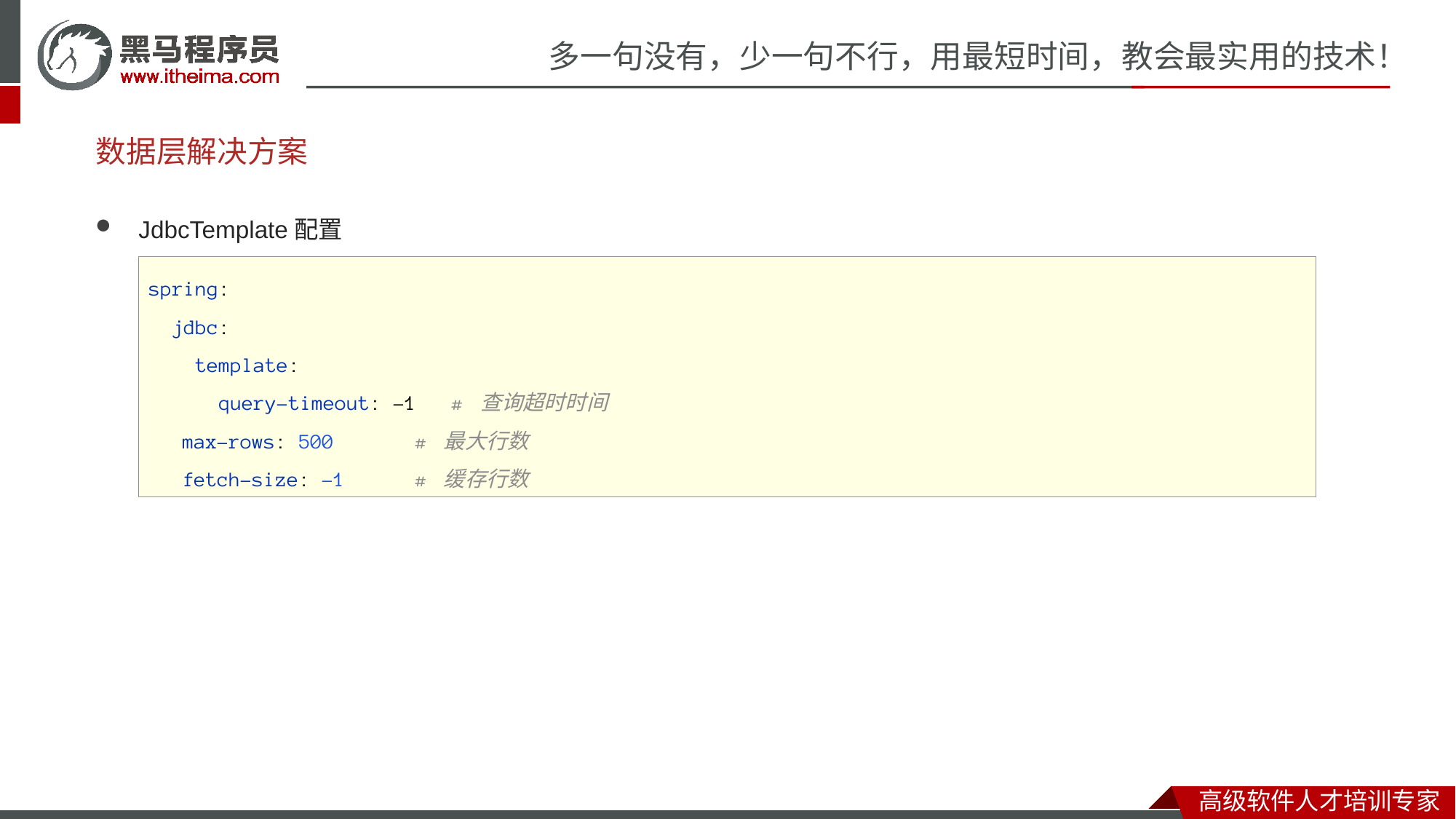

# 数据层解决方案
JdbcTemplate配置
spring:
  jdbc:
    template:
      query-timeout: -1   # 查询超时时间
      max-rows: 500       # 最大行数
      fetch-size: -1      # 缓存行数